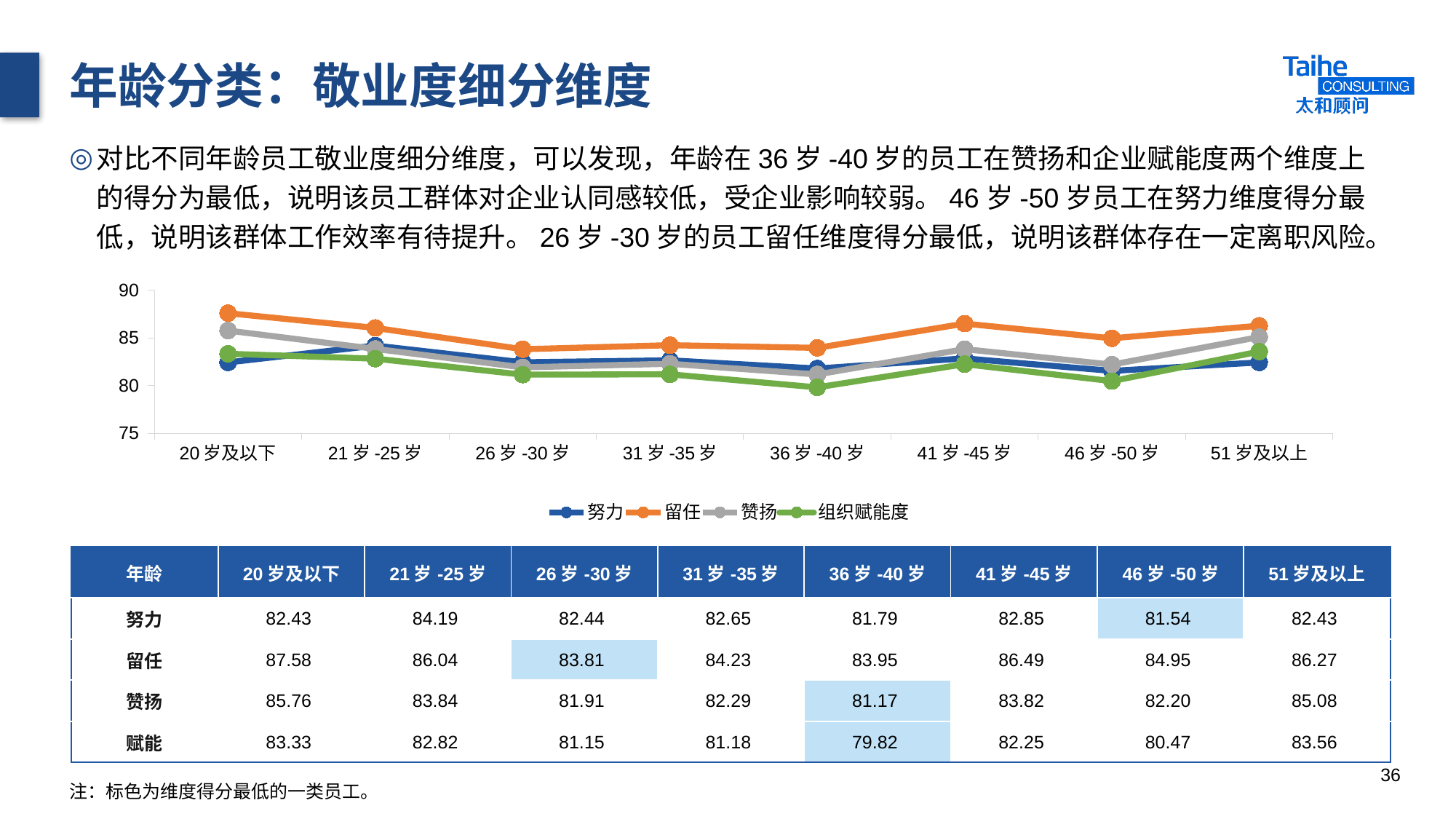

# 年龄分类：敬业度细分维度
对比不同年龄员工敬业度细分维度，可以发现，年龄在36岁-40岁的员工在赞扬和企业赋能度两个维度上的得分为最低，说明该员工群体对企业认同感较低，受企业影响较弱。46岁-50岁员工在努力维度得分最低，说明该群体工作效率有待提升。26岁-30岁的员工留任维度得分最低，说明该群体存在一定离职风险。

### Chart

| Category | 努力 | 留任 | 赞扬 | 组织赋能度 |
|---|---|---|---|---|
| 20岁及以下 | 82.43 | 87.58 | 85.76 | 83.33 |
| 21岁-25岁 | 84.19 | 86.04 | 83.84 | 82.82 |
| 26岁-30岁 | 82.44 | 83.81 | 81.91 | 81.15 |
| 31岁-35岁 | 82.65 | 84.23 | 82.29 | 81.18 |
| 36岁-40岁 | 81.79 | 83.95 | 81.17 | 79.82 |
| 41岁-45岁 | 82.85 | 86.49 | 83.82 | 82.25 |
| 46岁-50岁 | 81.54 | 84.95 | 82.2 | 80.47 |
| 51岁及以上 | 82.43 | 86.27 | 85.08 | 83.56 |
| 年龄 | 20岁及以下 | 21岁-25岁 | 26岁-30岁 | 31岁-35岁 | 36岁-40岁 | 41岁-45岁 | 46岁-50岁 | 51岁及以上 |
| --- | --- | --- | --- | --- | --- | --- | --- | --- |
| 努力 | 82.43 | 84.19 | 82.44 | 82.65 | 81.79 | 82.85 | 81.54 | 82.43 |
| 留任 | 87.58 | 86.04 | 83.81 | 84.23 | 83.95 | 86.49 | 84.95 | 86.27 |
| 赞扬 | 85.76 | 83.84 | 81.91 | 82.29 | 81.17 | 83.82 | 82.20 | 85.08 |
| 赋能 | 83.33 | 82.82 | 81.15 | 81.18 | 79.82 | 82.25 | 80.47 | 83.56 |
36
注：标色为维度得分最低的一类员工。